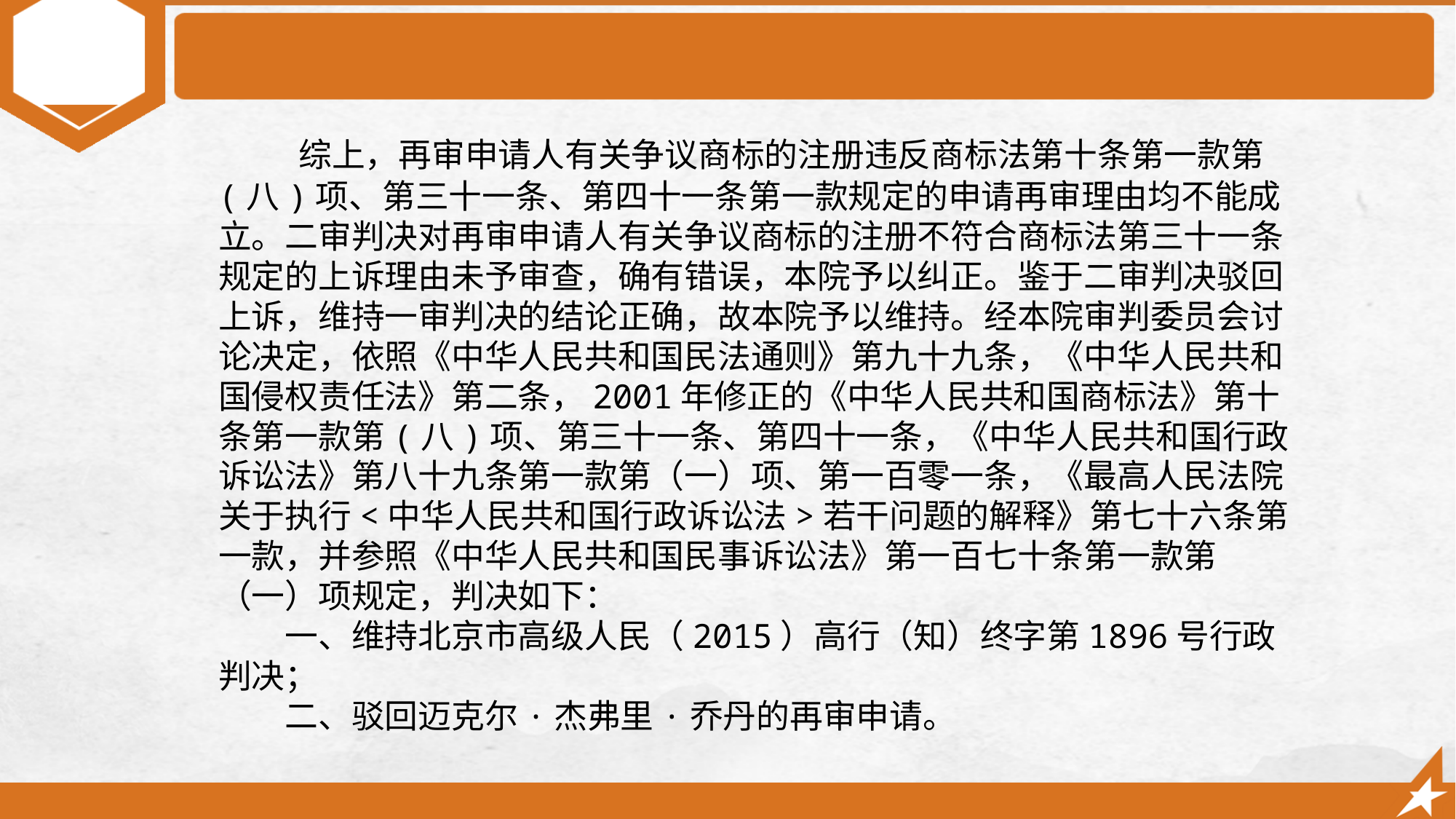

综上，再审申请人有关争议商标的注册违反商标法第十条第一款第(八)项、第三十一条、第四十一条第一款规定的申请再审理由均不能成立。二审判决对再审申请人有关争议商标的注册不符合商标法第三十一条规定的上诉理由未予审查，确有错误，本院予以纠正。鉴于二审判决驳回上诉，维持一审判决的结论正确，故本院予以维持。经本院审判委员会讨论决定，依照《中华人民共和国民法通则》第九十九条，《中华人民共和国侵权责任法》第二条，2001年修正的《中华人民共和国商标法》第十条第一款第(八)项、第三十一条、第四十一条，《中华人民共和国行政诉讼法》第八十九条第一款第（一）项、第一百零一条，《最高人民法院关于执行<中华人民共和国行政诉讼法>若干问题的解释》第七十六条第一款，并参照《中华人民共和国民事诉讼法》第一百七十条第一款第（一）项规定，判决如下：
　　一、维持北京市高级人民（2015）高行（知）终字第1896号行政判决；
　　二、驳回迈克尔·杰弗里·乔丹的再审申请。